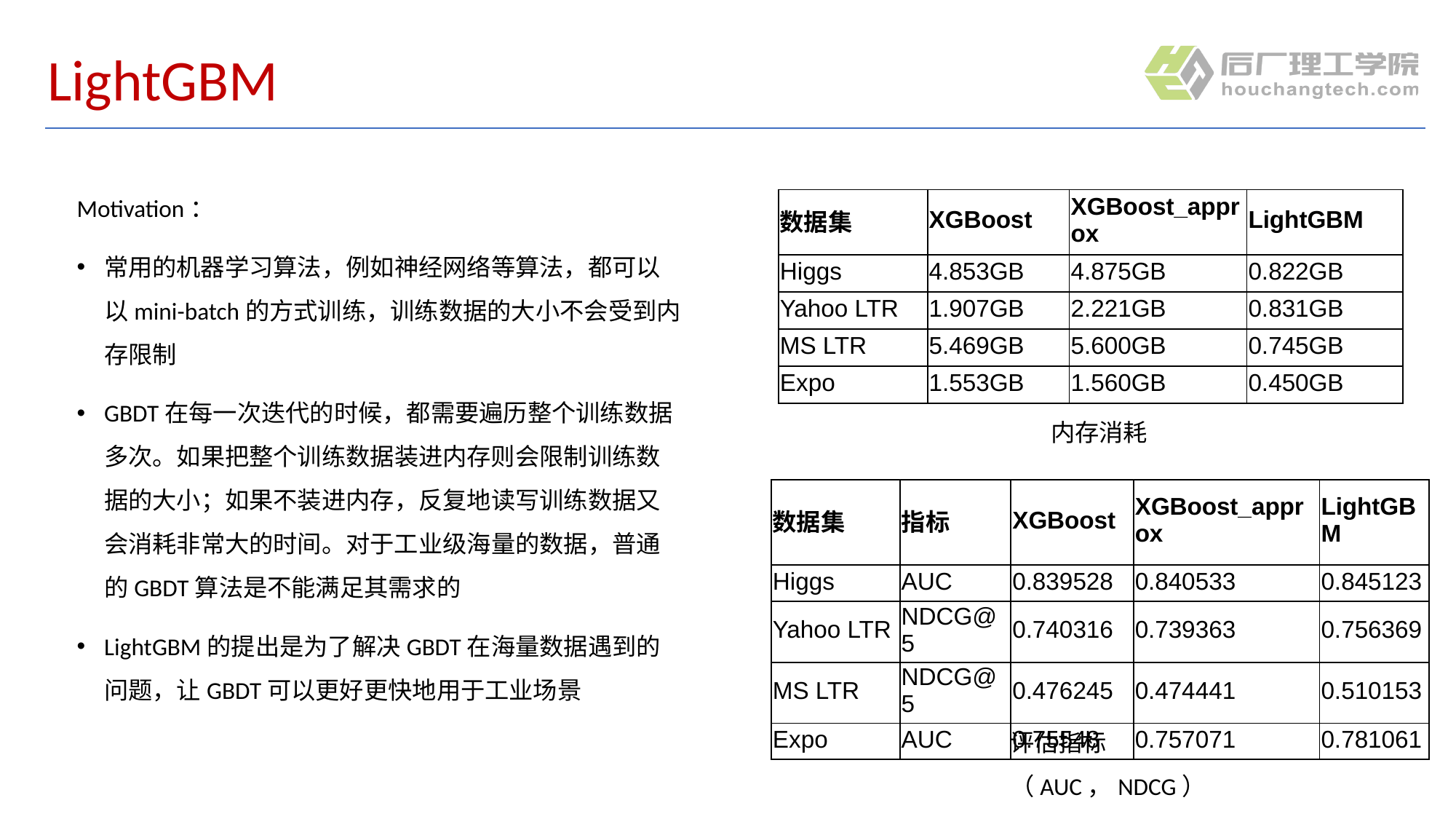

# LightGBM
Motivation：
常用的机器学习算法，例如神经网络等算法，都可以以mini-batch的方式训练，训练数据的大小不会受到内存限制
GBDT在每一次迭代的时候，都需要遍历整个训练数据多次。如果把整个训练数据装进内存则会限制训练数据的大小；如果不装进内存，反复地读写训练数据又会消耗非常大的时间。对于工业级海量的数据，普通的GBDT算法是不能满足其需求的
LightGBM的提出是为了解决GBDT在海量数据遇到的问题，让GBDT可以更好更快地用于工业场景

| 数据集 | XGBoost | XGBoost\_approx | LightGBM |
| --- | --- | --- | --- |
| Higgs | 4.853GB | 4.875GB | 0.822GB |
| Yahoo LTR | 1.907GB | 2.221GB | 0.831GB |
| MS LTR | 5.469GB | 5.600GB | 0.745GB |
| Expo | 1.553GB | 1.560GB | 0.450GB |
内存消耗
| 数据集 | 指标 | XGBoost | XGBoost\_approx | LightGBM |
| --- | --- | --- | --- | --- |
| Higgs | AUC | 0.839528 | 0.840533 | 0.845123 |
| Yahoo LTR | NDCG@5 | 0.740316 | 0.739363 | 0.756369 |
| MS LTR | NDCG@5 | 0.476245 | 0.474441 | 0.510153 |
| Expo | AUC | 0.75548 | 0.757071 | 0.781061 |
评估指标（AUC，NDCG）